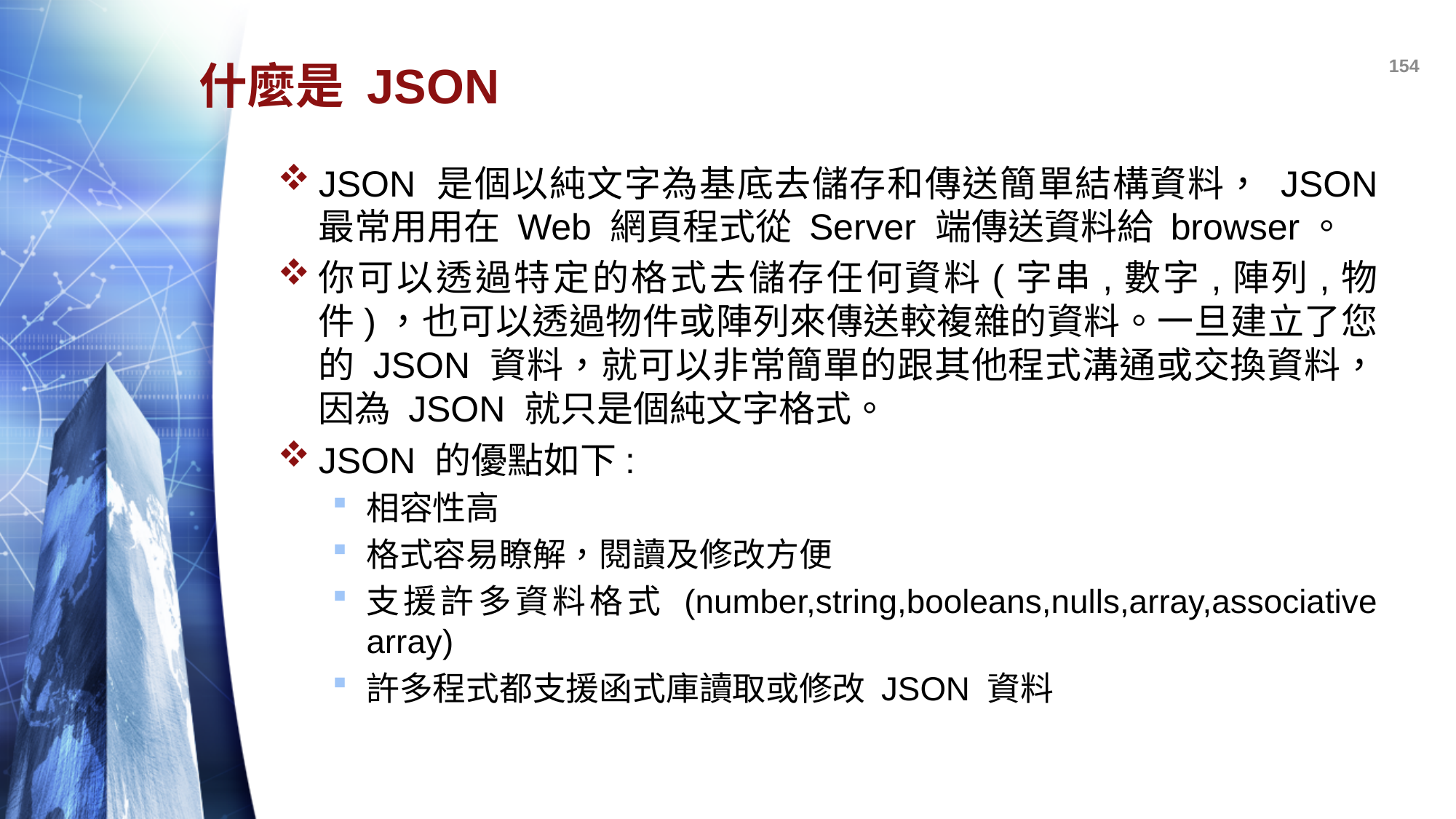

154
# 什麼是 JSON
JSON 是個以純文字為基底去儲存和傳送簡單結構資料， JSON 最常用用在 Web 網頁程式從 Server 端傳送資料給 browser。
你可以透過特定的格式去儲存任何資料(字串,數字,陣列,物件)，也可以透過物件或陣列來傳送較複雜的資料。一旦建立了您的 JSON 資料，就可以非常簡單的跟其他程式溝通或交換資料，因為 JSON 就只是個純文字格式。
JSON 的優點如下:
相容性高
格式容易瞭解，閱讀及修改方便
支援許多資料格式 (number,string,booleans,nulls,array,associative array)
許多程式都支援函式庫讀取或修改 JSON 資料